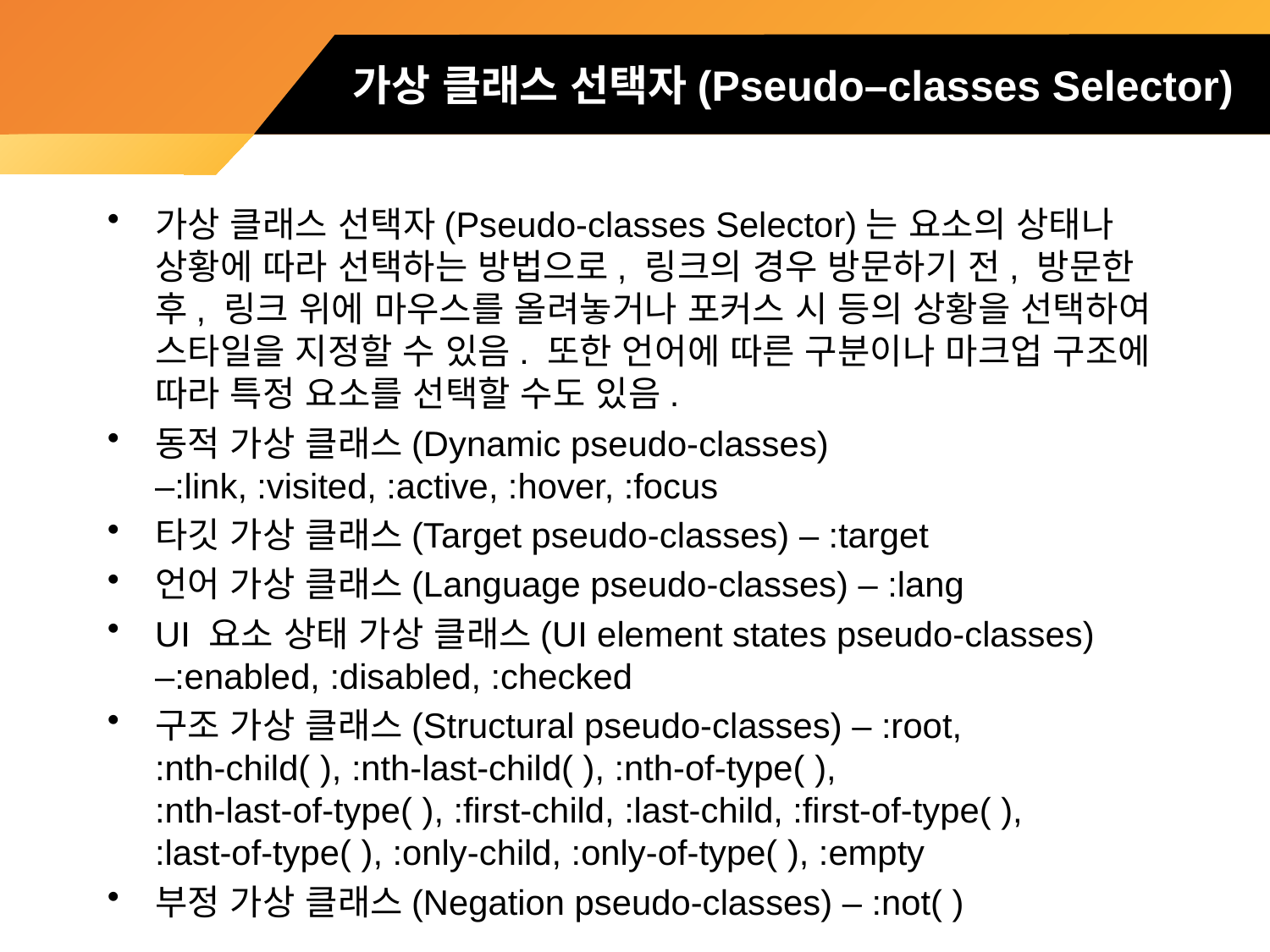

# 가상 클래스 선택자(Pseudo–classes Selector)
가상 클래스 선택자(Pseudo-classes Selector)는 요소의 상태나 상황에 따라 선택하는 방법으로, 링크의 경우 방문하기 전, 방문한 후, 링크 위에 마우스를 올려놓거나 포커스 시 등의 상황을 선택하여 스타일을 지정할 수 있음. 또한 언어에 따른 구분이나 마크업 구조에 따라 특정 요소를 선택할 수도 있음.
동적 가상 클래스(Dynamic pseudo-classes) –:link, :visited, :active, :hover, :focus
타깃 가상 클래스(Target pseudo-classes) – :target
언어 가상 클래스(Language pseudo-classes) – :lang
UI 요소 상태 가상 클래스(UI element states pseudo-classes) –:enabled, :disabled, :checked
구조 가상 클래스(Structural pseudo-classes) – :root,
:nth-child( ), :nth-last-child( ), :nth-of-type( ),
:nth-last-of-type( ), :first-child, :last-child, :first-of-type( ),
:last-of-type( ), :only-child, :only-of-type( ), :empty
부정 가상 클래스(Negation pseudo-classes) – :not( )